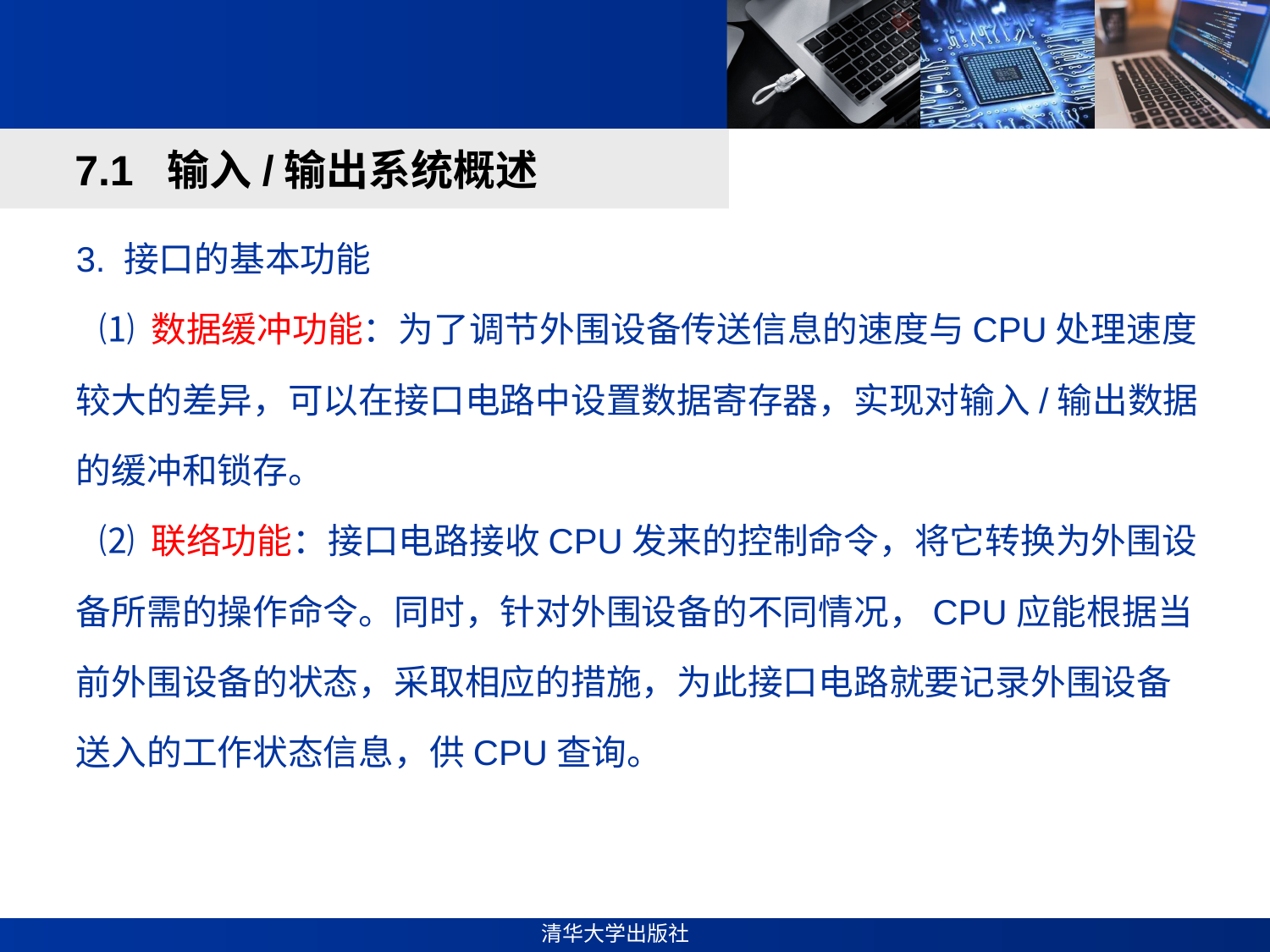

#
7.1  输入/输出系统概述
3. 接口的基本功能
   ⑴ 数据缓冲功能：为了调节外围设备传送信息的速度与CPU处理速度较大的差异，可以在接口电路中设置数据寄存器，实现对输入/输出数据的缓冲和锁存。
   ⑵ 联络功能：接口电路接收CPU发来的控制命令，将它转换为外围设备所需的操作命令。同时，针对外围设备的不同情况，CPU应能根据当前外围设备的状态，采取相应的措施，为此接口电路就要记录外围设备送入的工作状态信息，供CPU查询。